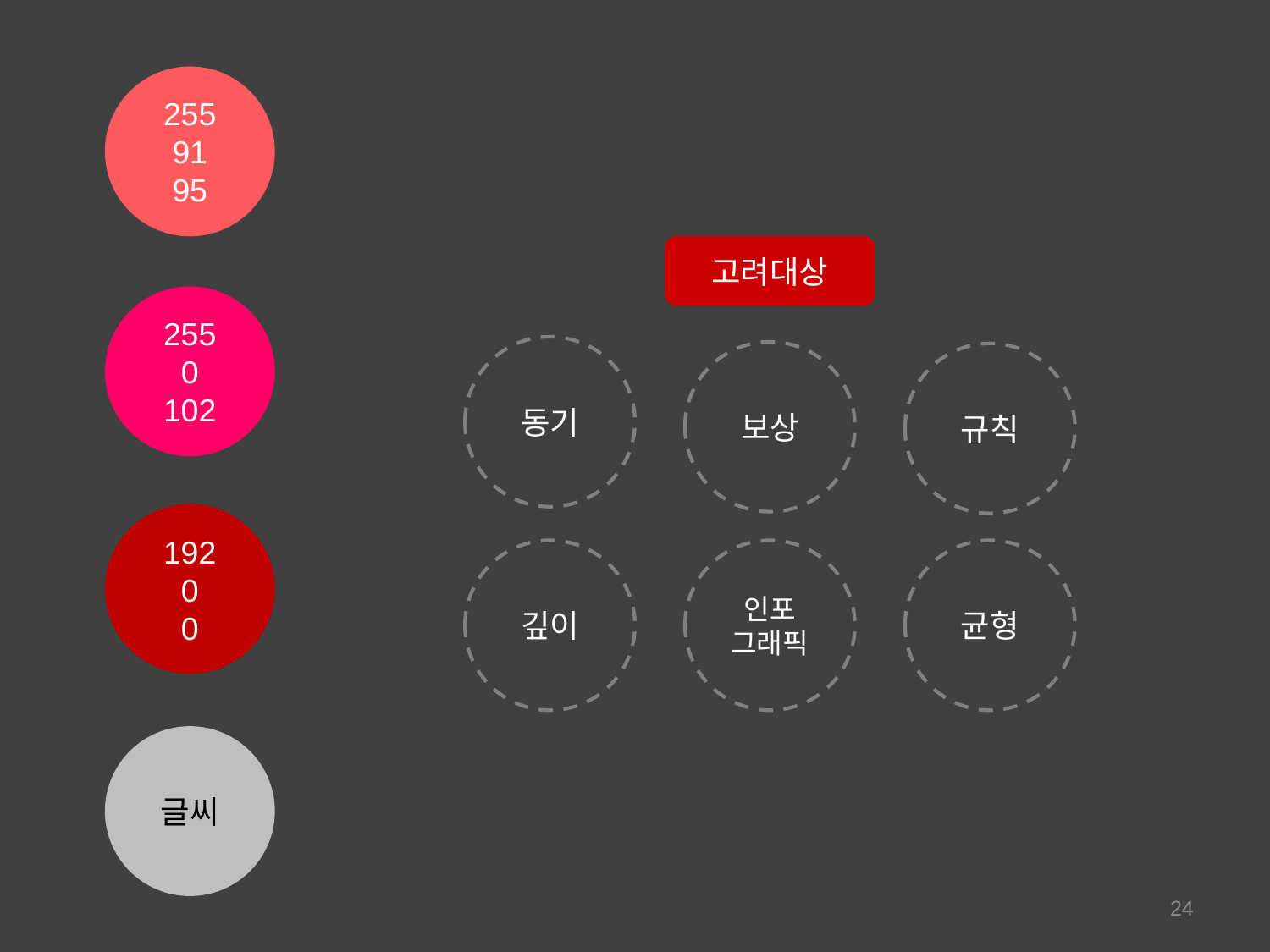

255
91
95
고려대상
255
0
102
동기
보상
규칙
192
0
0
깊이
인포
그래픽
균형
글씨
24